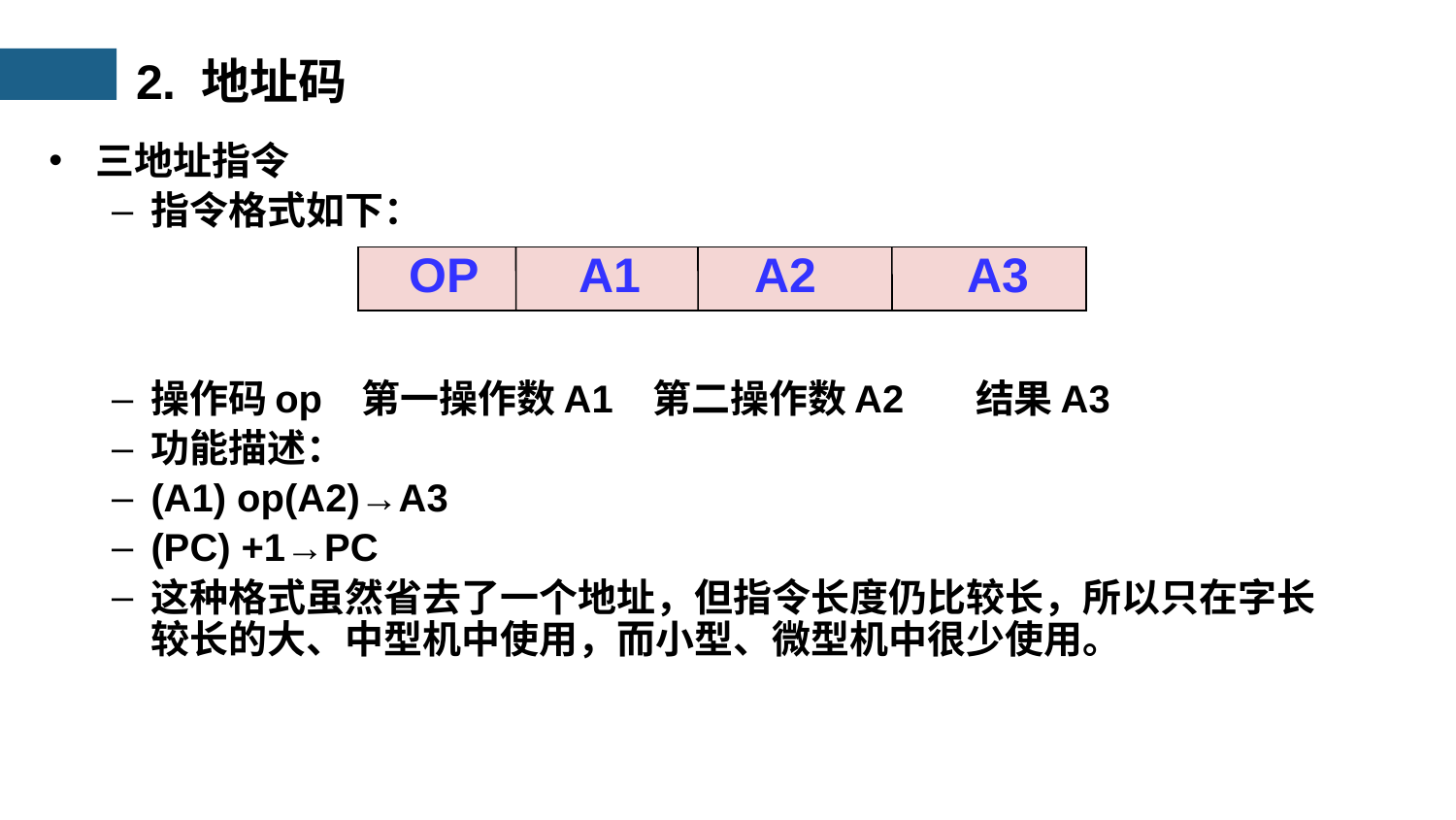

2. 地址码
三地址指令
指令格式如下：

操作码op   第一操作数A1   第二操作数A2      结果A3
功能描述：
(A1) op(A2)→A3
(PC) +1→PC
这种格式虽然省去了一个地址，但指令长度仍比较长，所以只在字长较长的大、中型机中使用，而小型、微型机中很少使用。
OP
A1
A2
A3